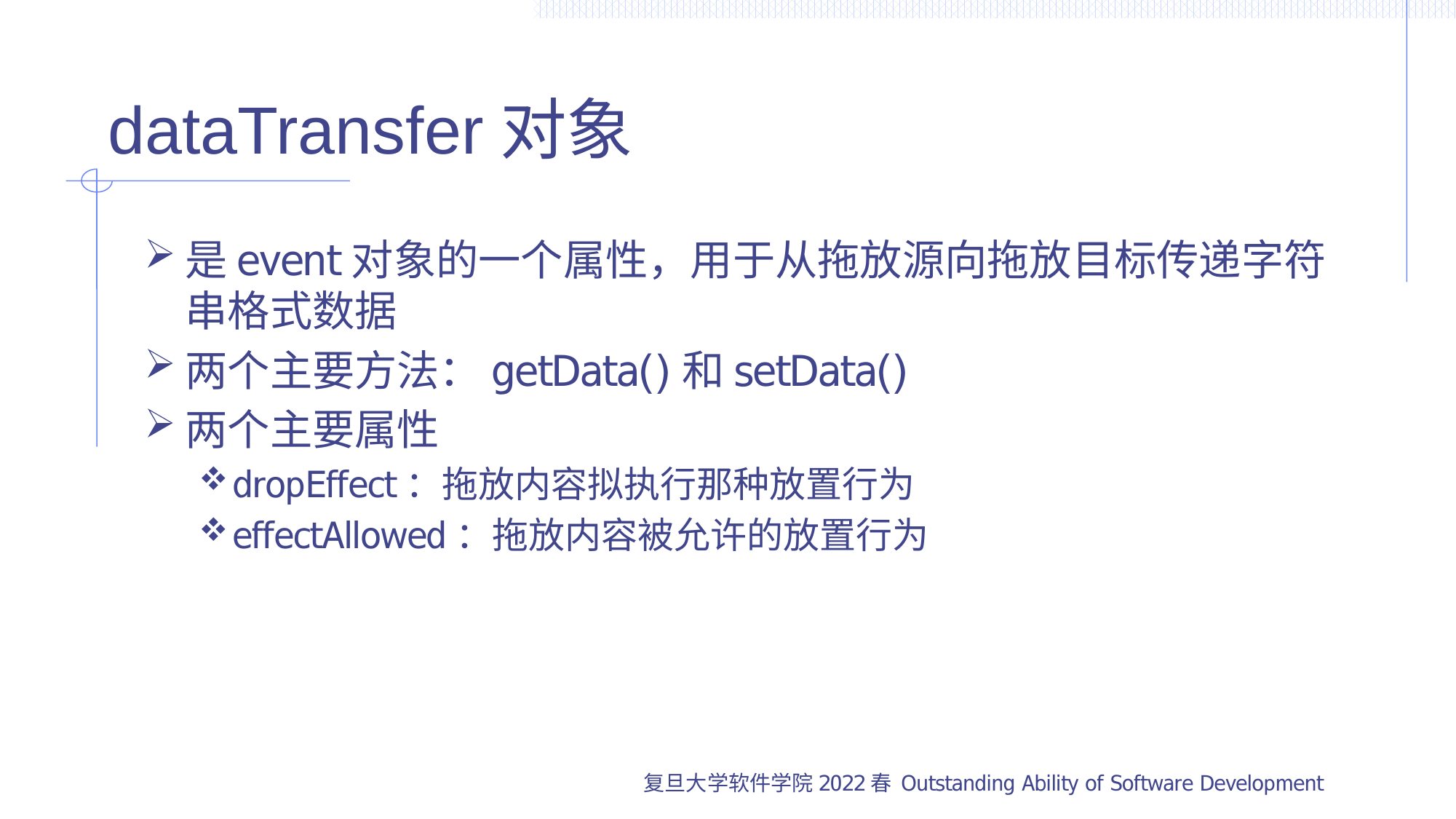

# dataTransfer对象
是event对象的一个属性，用于从拖放源向拖放目标传递字符串格式数据
两个主要方法：getData()和setData()
两个主要属性
dropEffect：拖放内容拟执行那种放置行为
effectAllowed：拖放内容被允许的放置行为